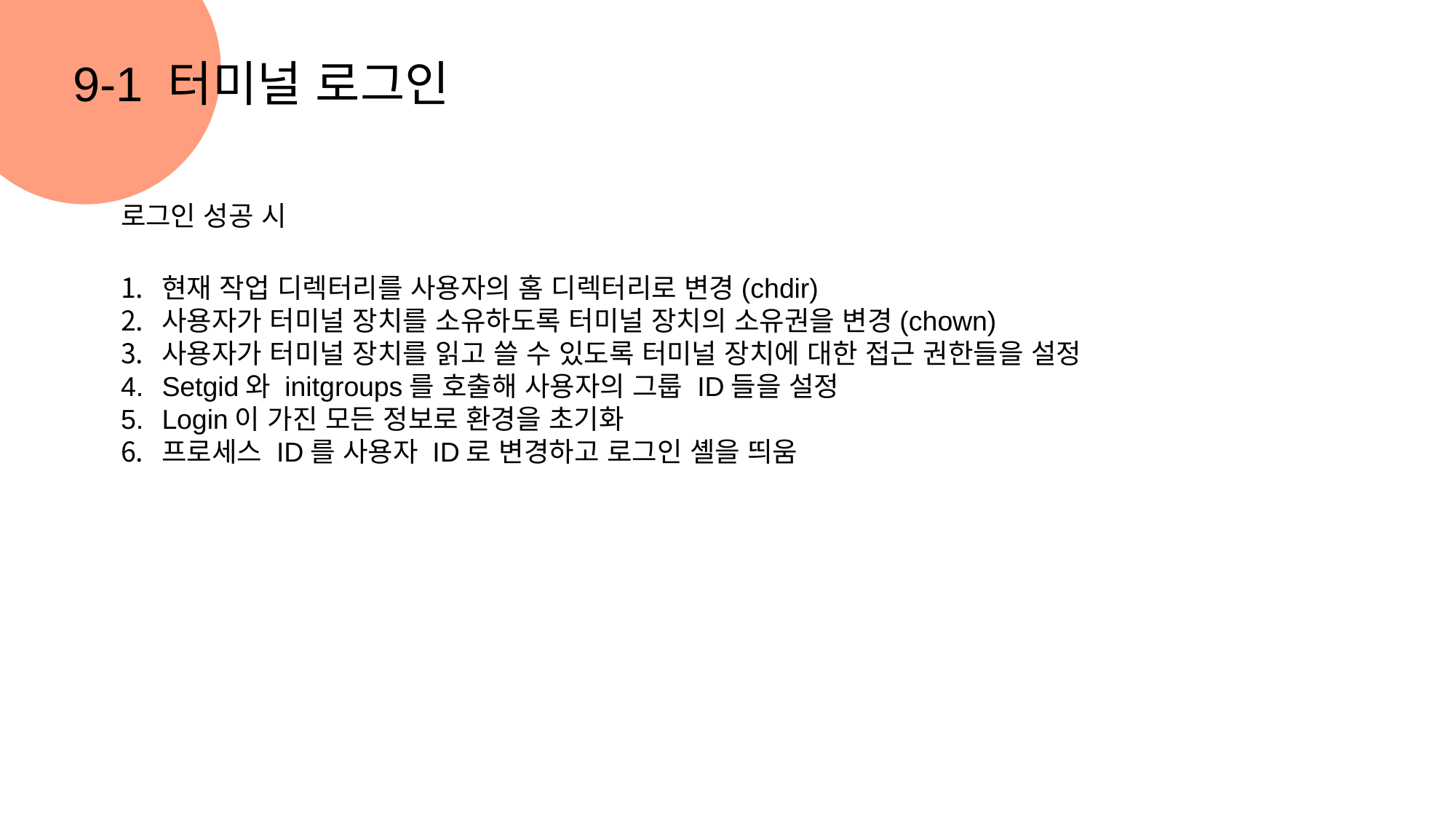

9-1 터미널 로그인
로그인 성공 시
현재 작업 디렉터리를 사용자의 홈 디렉터리로 변경(chdir)
사용자가 터미널 장치를 소유하도록 터미널 장치의 소유권을 변경(chown)
사용자가 터미널 장치를 읽고 쓸 수 있도록 터미널 장치에 대한 접근 권한들을 설정
Setgid와 initgroups를 호출해 사용자의 그룹 ID들을 설정
Login이 가진 모든 정보로 환경을 초기화
프로세스 ID를 사용자 ID로 변경하고 로그인 셸을 띄움
설명